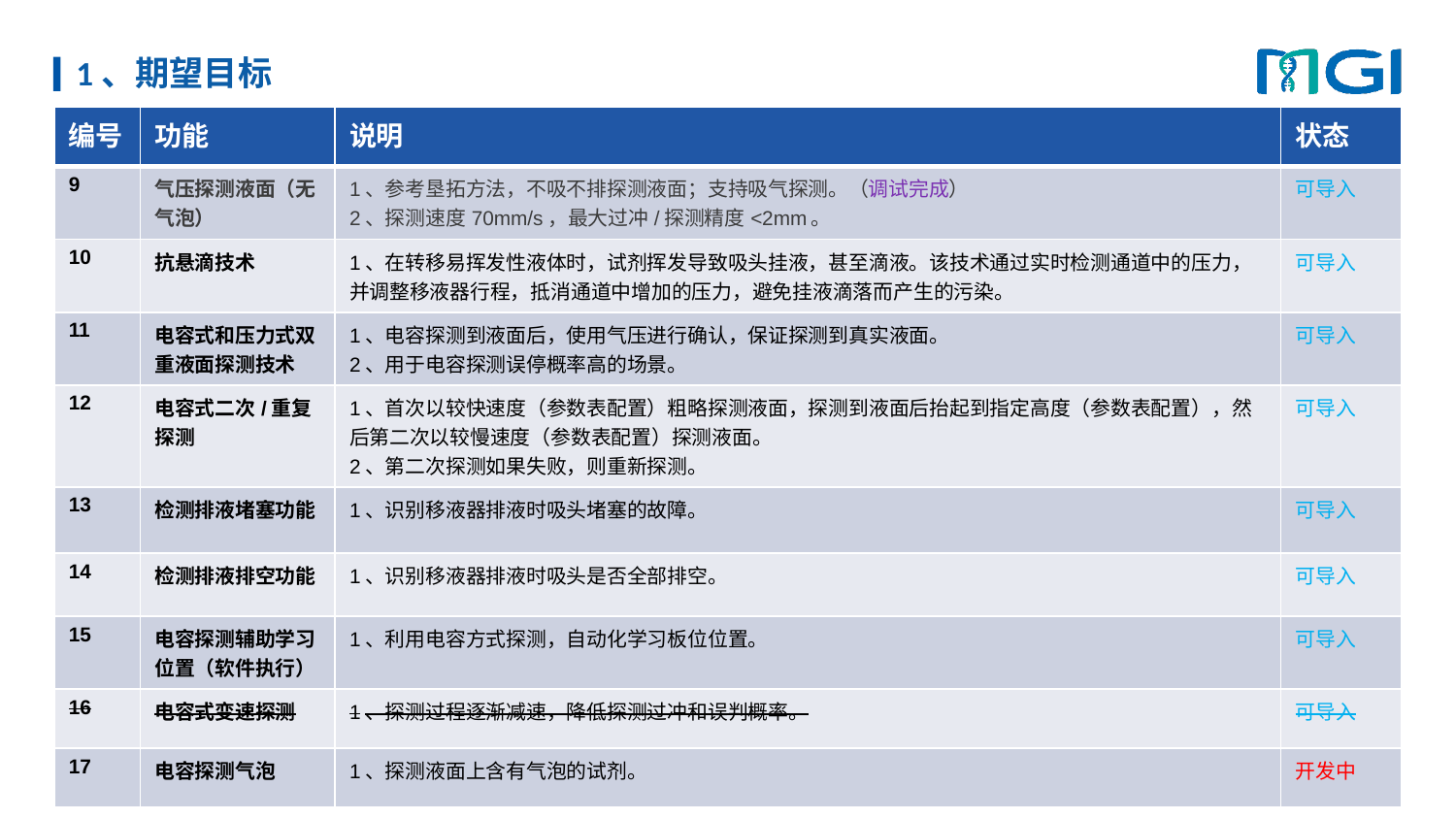

# 1、期望目标
| 编号 | 功能 | 说明 | 状态 |
| --- | --- | --- | --- |
| 9 | 气压探测液面（无气泡） | 1、参考垦拓方法，不吸不排探测液面；支持吸气探测。（调试完成） 2、探测速度70mm/s，最大过冲/探测精度<2mm。 | 可导入 |
| 10 | 抗悬滴技术 | 1、在转移易挥发性液体时，试剂挥发导致吸头挂液，甚至滴液。该技术通过实时检测通道中的压力，并调整移液器行程，抵消通道中增加的压力，避免挂液滴落而产生的污染。 | 可导入 |
| 11 | 电容式和压力式双重液面探测技术 | 1、电容探测到液面后，使用气压进行确认，保证探测到真实液面。 2、用于电容探测误停概率高的场景。 | 可导入 |
| 12 | 电容式二次/重复探测 | 1、首次以较快速度（参数表配置）粗略探测液面，探测到液面后抬起到指定高度（参数表配置），然后第二次以较慢速度（参数表配置）探测液面。 2、第二次探测如果失败，则重新探测。 | 可导入 |
| 13 | 检测排液堵塞功能 | 1、识别移液器排液时吸头堵塞的故障。 | 可导入 |
| 14 | 检测排液排空功能 | 1、识别移液器排液时吸头是否全部排空。 | 可导入 |
| 15 | 电容探测辅助学习位置（软件执行） | 1、利用电容方式探测，自动化学习板位位置。 | 可导入 |
| 16 | 电容式变速探测 | 1、探测过程逐渐减速，降低探测过冲和误判概率。 | 可导入 |
| 17 | 电容探测气泡 | 1、探测液面上含有气泡的试剂。 | 开发中 |